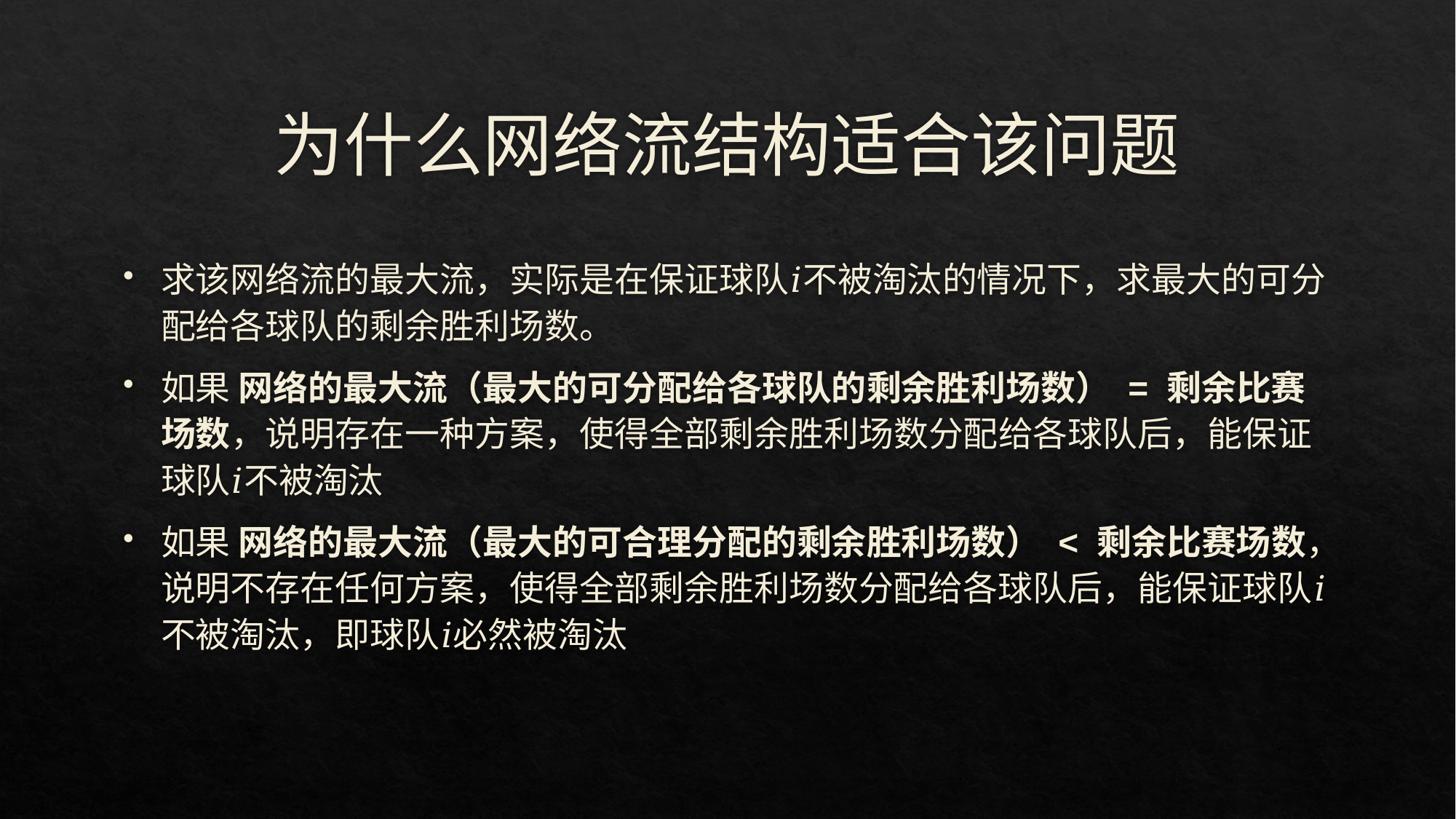

# 为什么网络流结构适合该问题
求该网络流的最大流，实际是在保证球队𝑖不被淘汰的情况下，求最大的可分配给各球队的剩余胜利场数。
如果 网络的最大流（最大的可分配给各球队的剩余胜利场数） = 剩余比赛场数，说明存在一种方案，使得全部剩余胜利场数分配给各球队后，能保证球队𝑖不被淘汰
如果 网络的最大流（最大的可合理分配的剩余胜利场数） < 剩余比赛场数，说明不存在任何方案，使得全部剩余胜利场数分配给各球队后，能保证球队𝑖不被淘汰，即球队𝑖必然被淘汰